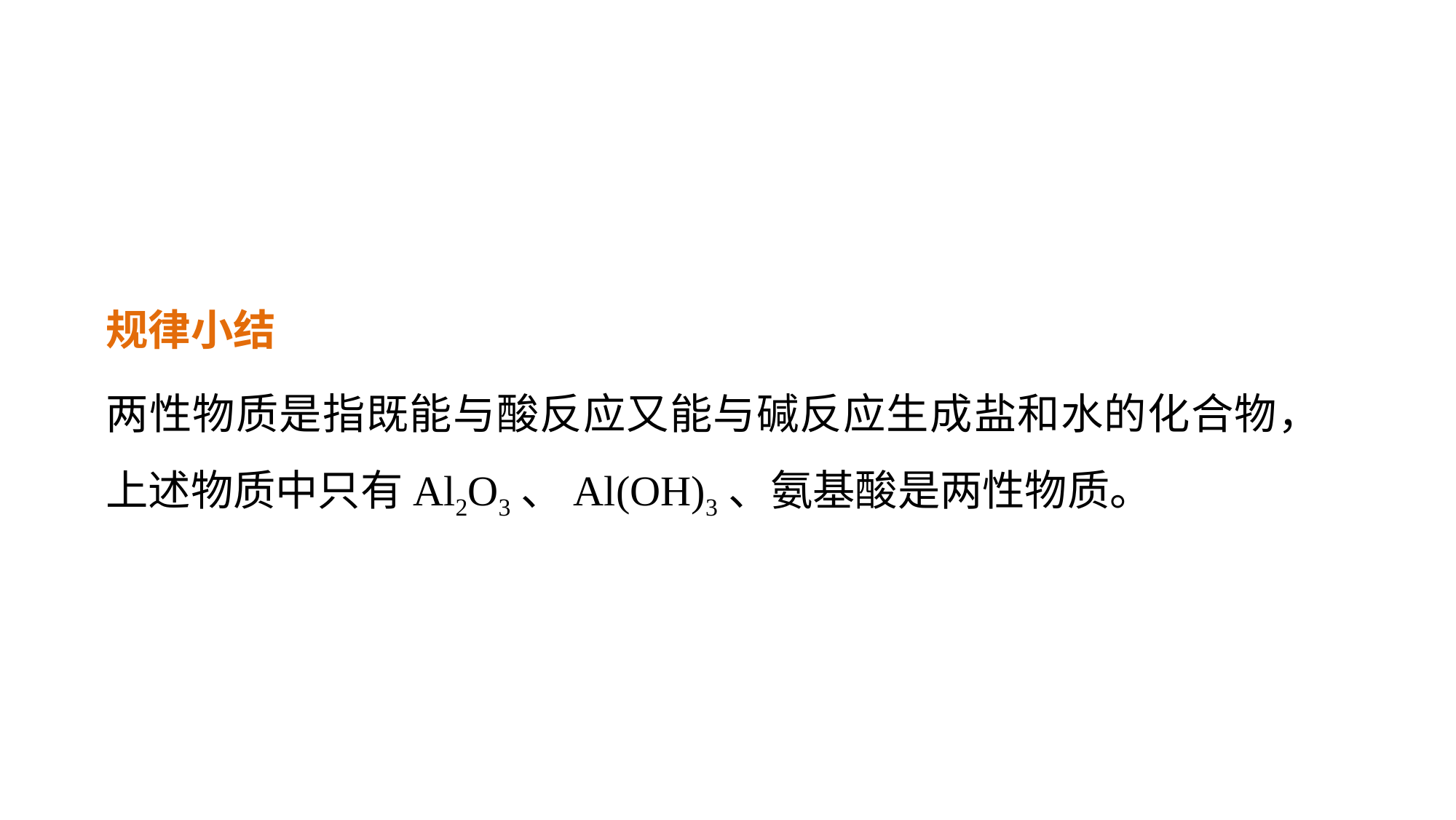

规律小结
两性物质是指既能与酸反应又能与碱反应生成盐和水的化合物，上述物质中只有Al2O3、Al(OH)3、氨基酸是两性物质。